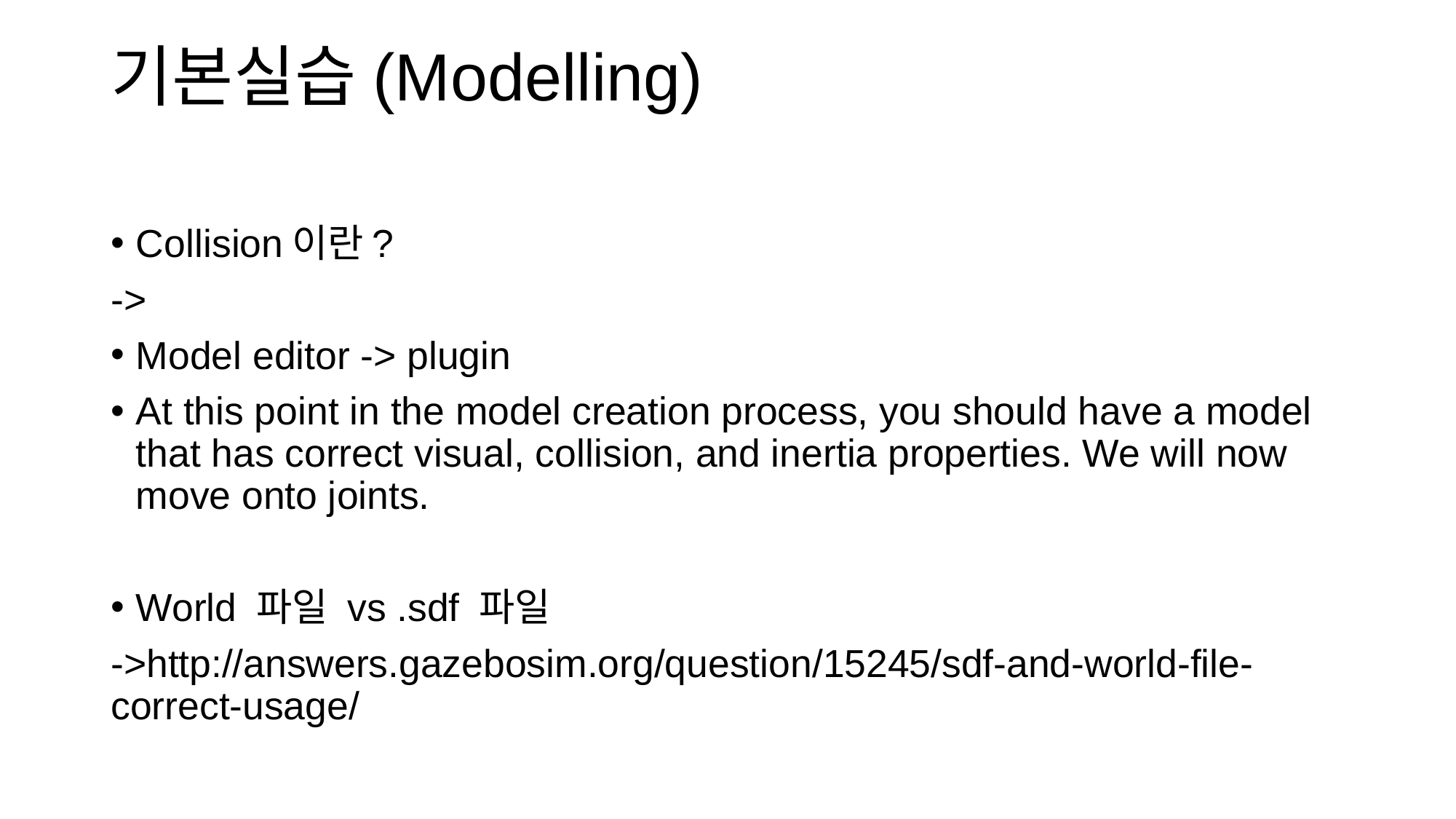

# 기본실습(Modelling)
Collision이란?
->
Model editor -> plugin
At this point in the model creation process, you should have a model that has correct visual, collision, and inertia properties. We will now move onto joints.

World 파일 vs .sdf 파일
->http://answers.gazebosim.org/question/15245/sdf-and-world-file-correct-usage/